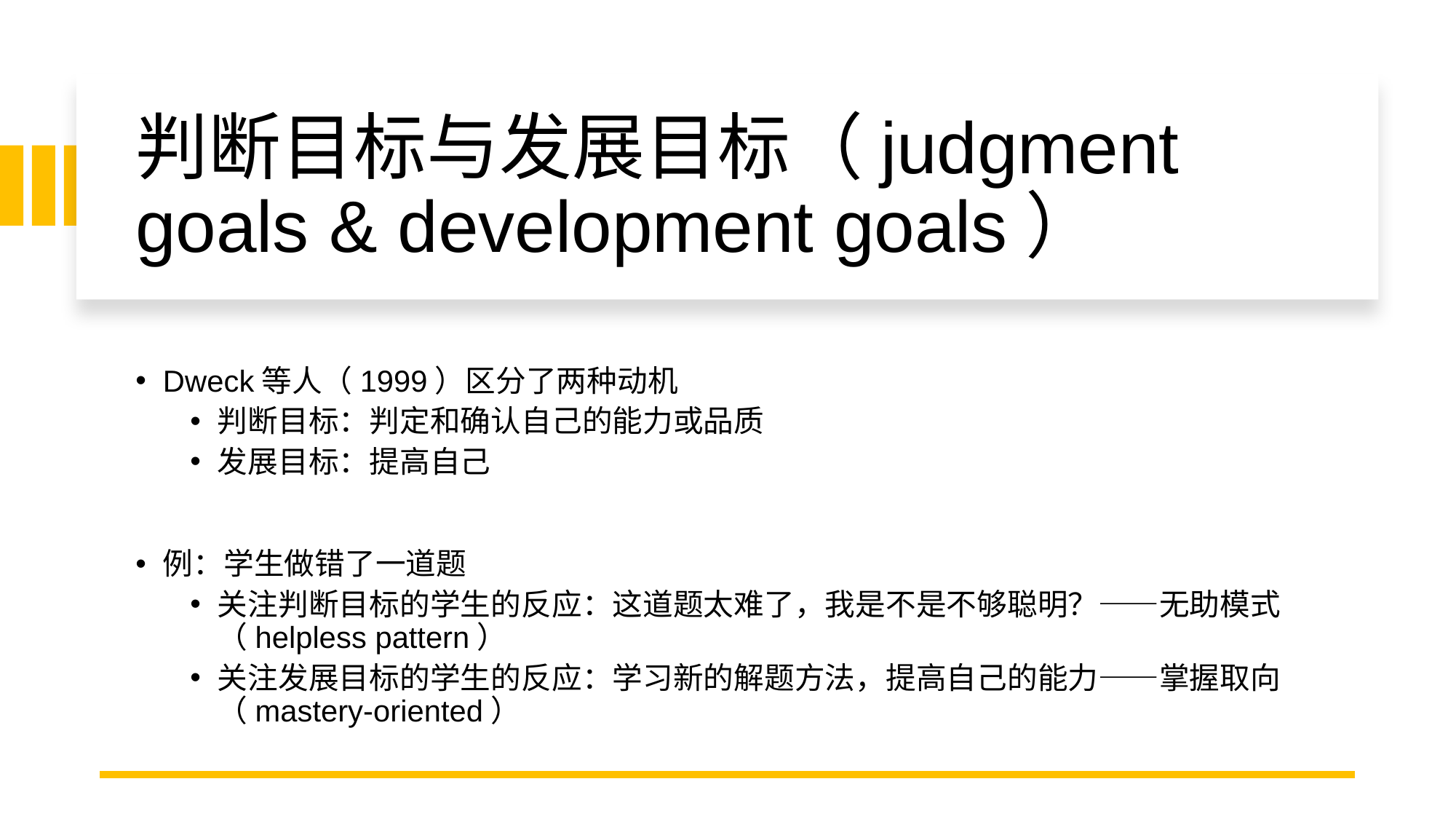

# 判断目标与发展目标（judgment goals & development goals）

Dweck等人（1999）区分了两种动机
判断目标：判定和确认自己的能力或品质
发展目标：提高自己

例：学生做错了一道题
关注判断目标的学生的反应：这道题太难了，我是不是不够聪明？——无助模式（helpless pattern）
关注发展目标的学生的反应：学习新的解题方法，提高自己的能力——掌握取向（mastery-oriented）